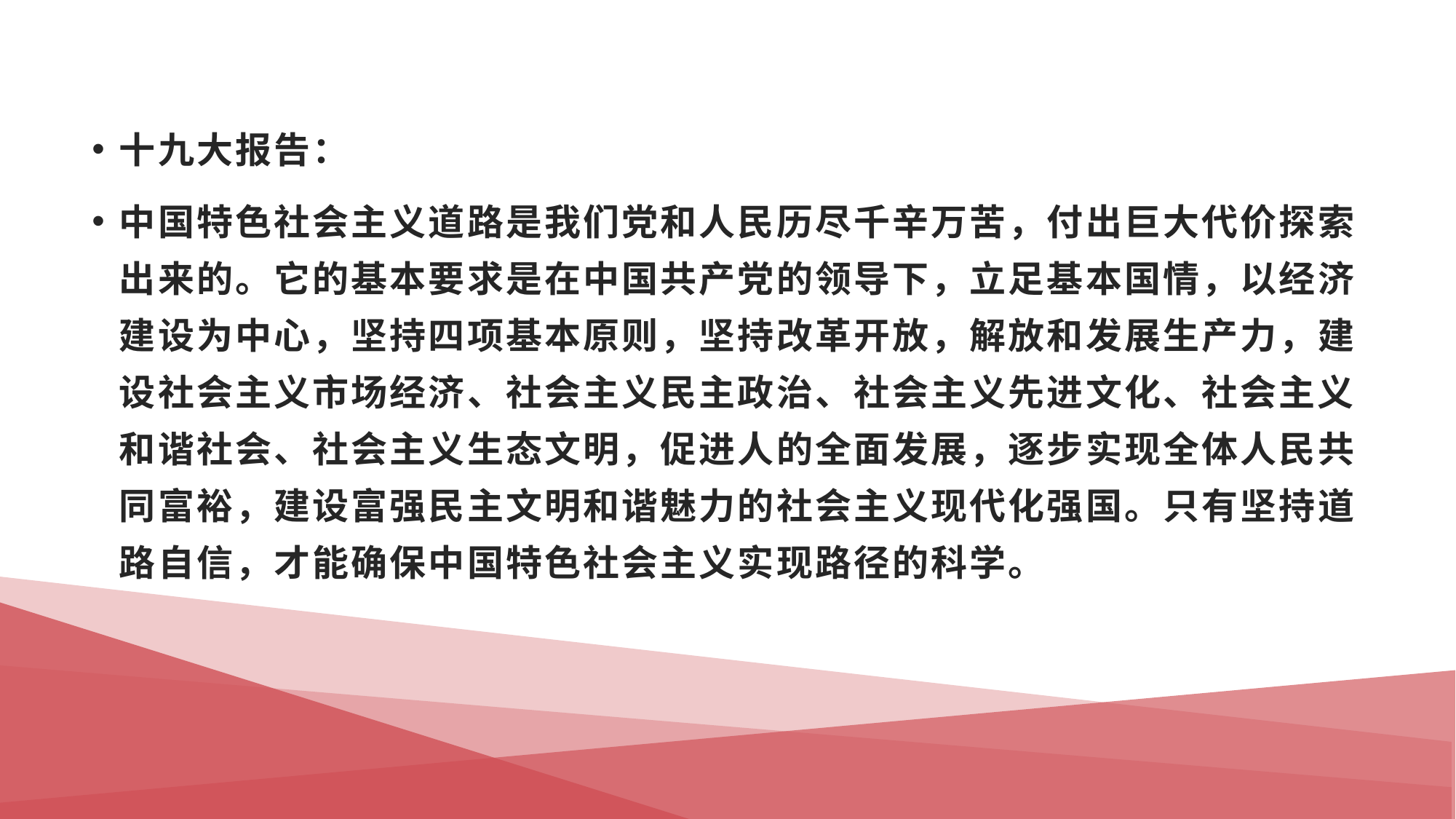

十九大报告：
中国特色社会主义道路是我们党和人民历尽千辛万苦，付出巨大代价探索出来的。它的基本要求是在中国共产党的领导下，立足基本国情，以经济建设为中心，坚持四项基本原则，坚持改革开放，解放和发展生产力，建设社会主义市场经济、社会主义民主政治、社会主义先进文化、社会主义和谐社会、社会主义生态文明，促进人的全面发展，逐步实现全体人民共同富裕，建设富强民主文明和谐魅力的社会主义现代化强国。只有坚持道路自信，才能确保中国特色社会主义实现路径的科学。